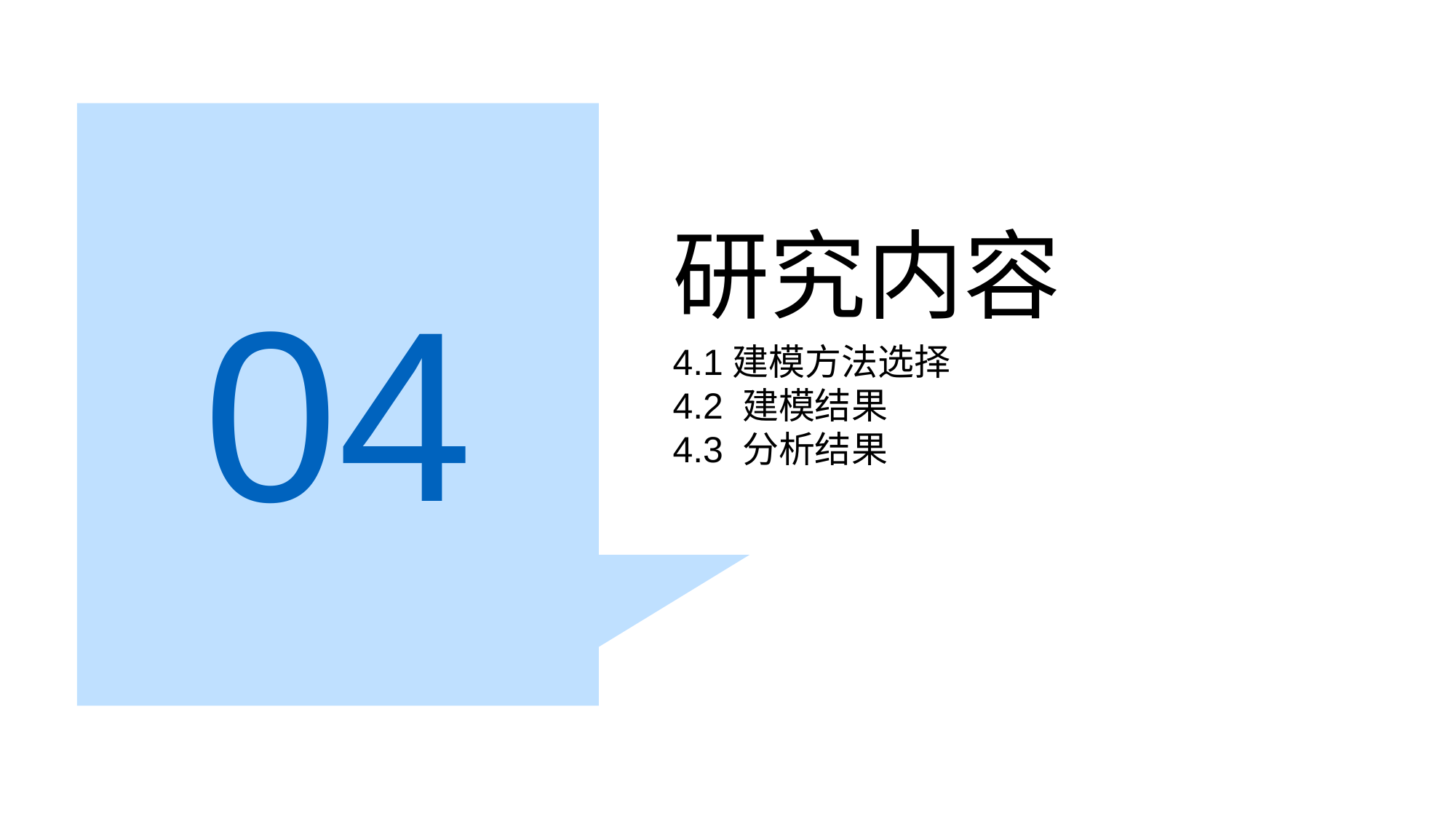

# 研究内容
4.1建模方法选择
4.2 建模结果
4.3 分析结果
04